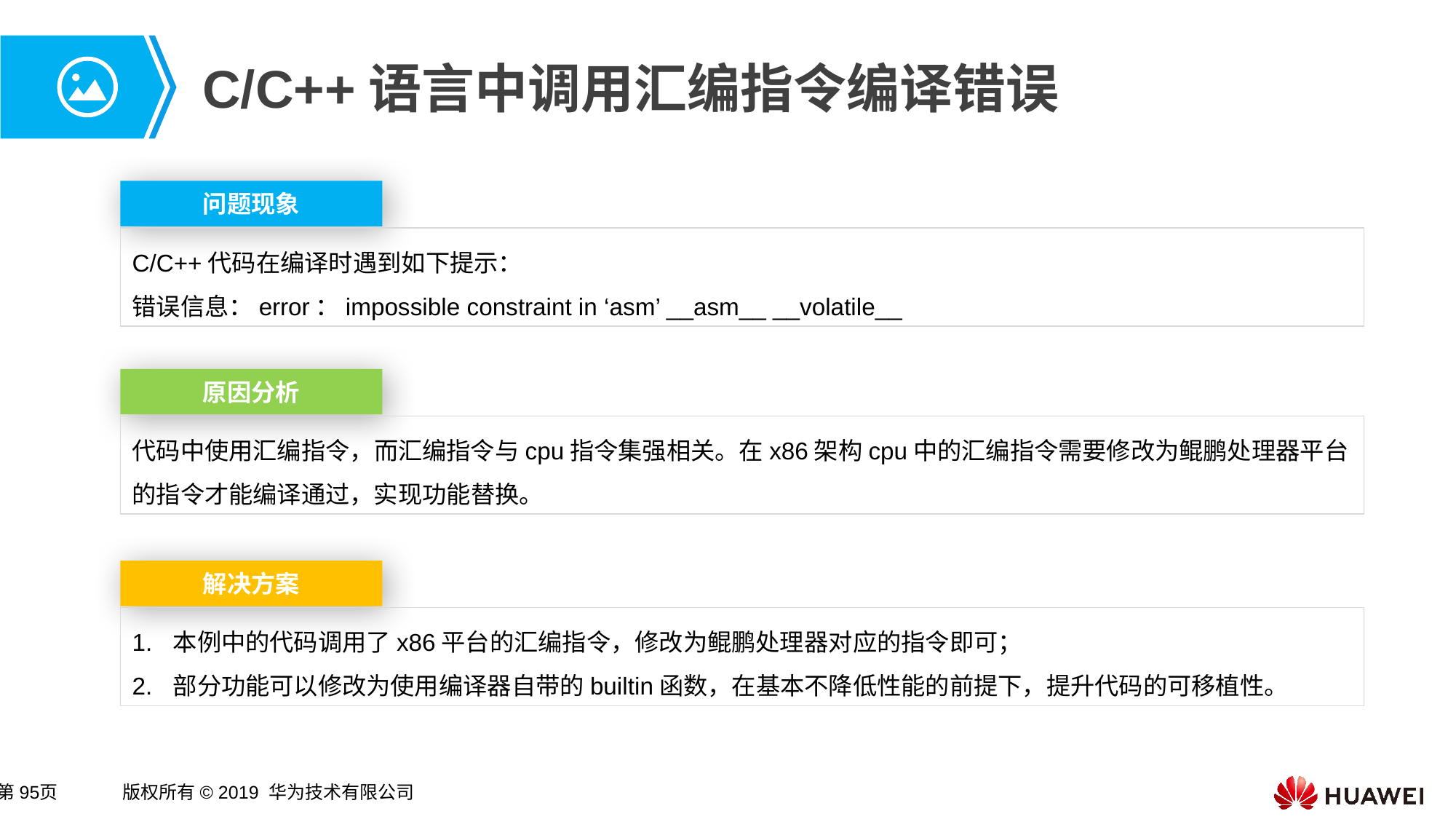

# C/C++语言中调用汇编指令编译错误
问题现象
C/C++代码在编译时遇到如下提示：
错误信息：error：impossible constraint in ‘asm’ __asm__ __volatile__

原因分析
代码中使用汇编指令，而汇编指令与cpu指令集强相关。在x86架构cpu中的汇编指令需要修改为鲲鹏处理器平台的指令才能编译通过，实现功能替换。

解决方案
本例中的代码调用了x86平台的汇编指令，修改为鲲鹏处理器对应的指令即可；
部分功能可以修改为使用编译器自带的builtin函数，在基本不降低性能的前提下，提升代码的可移植性。